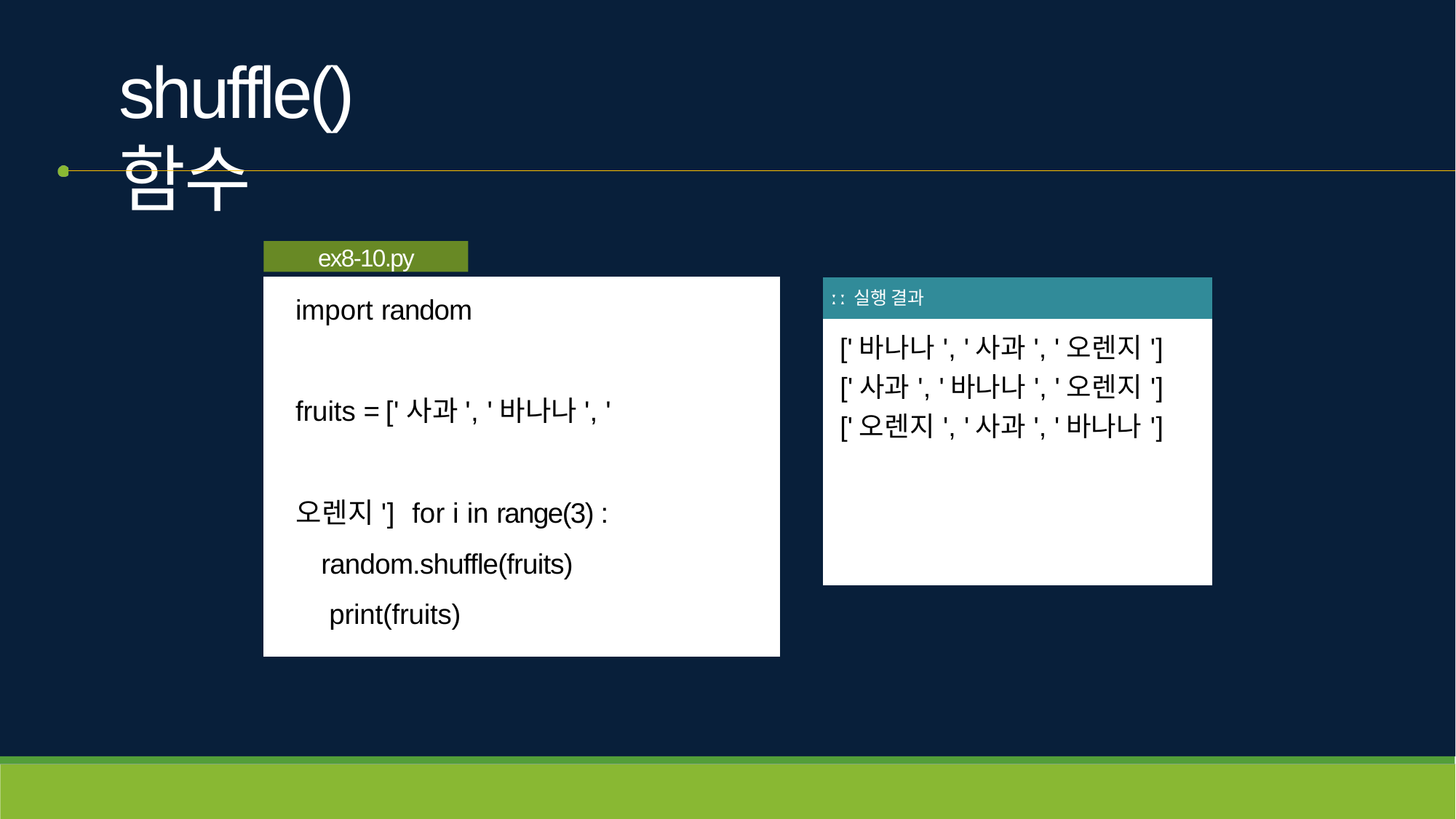

# shuffle() 함수

ex8-10.py

| ː ː 실행 결과 |
| --- |
| ['바나나', '사과', '오렌지'] ['사과', '바나나', '오렌지'] ['오렌지', '사과', '바나나'] |
import random
fruits = ['사과', '바나나', '오렌지']  for i in range(3) :
random.shuffle(fruits)  print(fruits)